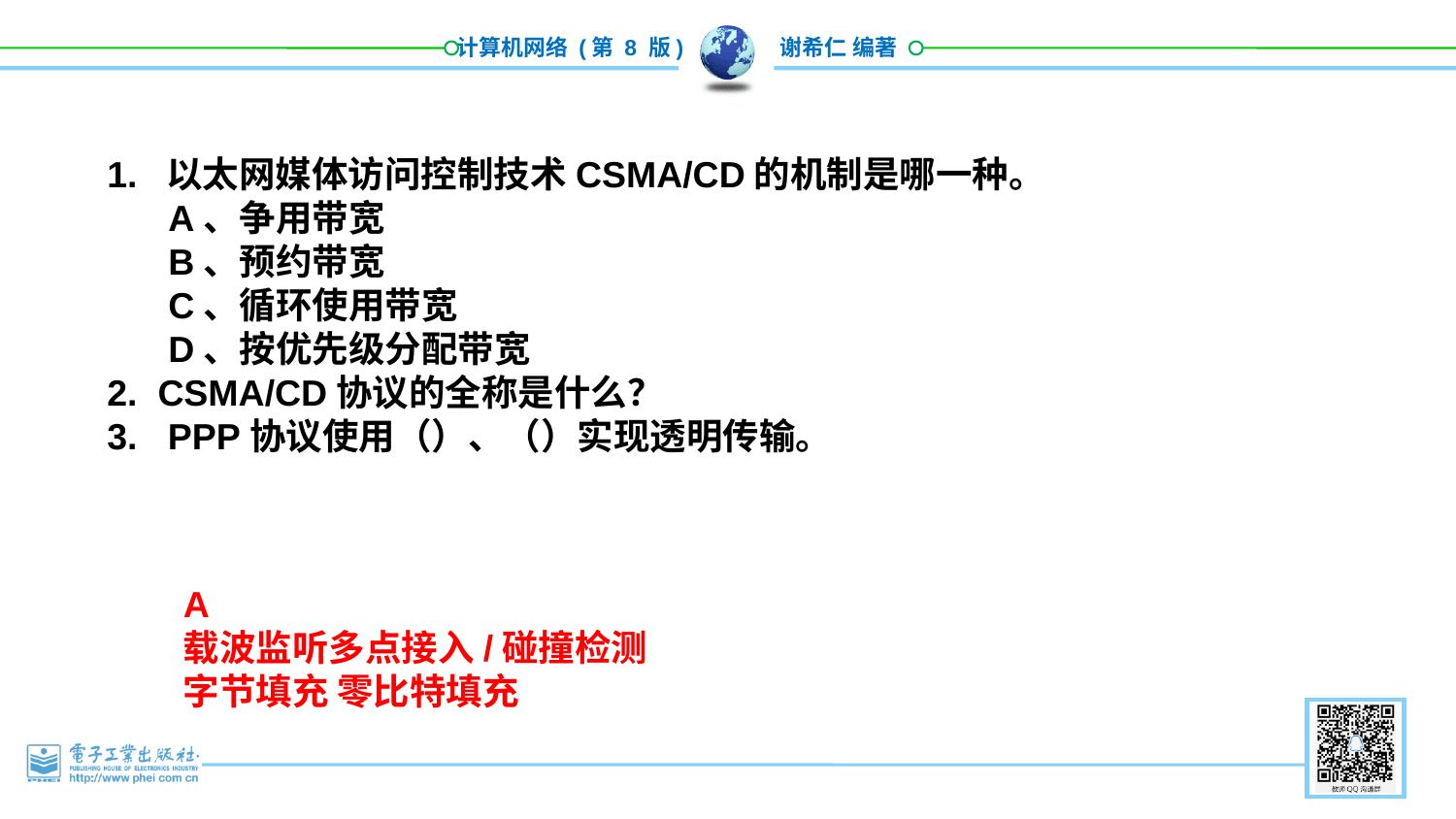

1.  以太网媒体访问控制技术CSMA/CD的机制是哪一种。
      A、争用带宽
      B、预约带宽
      C、循环使用带宽
      D、按优先级分配带宽
2.  CSMA/CD协议的全称是什么？
3.   PPP协议使用（）、（）实现透明传输。
A
载波监听多点接入/碰撞检测
字节填充 零比特填充